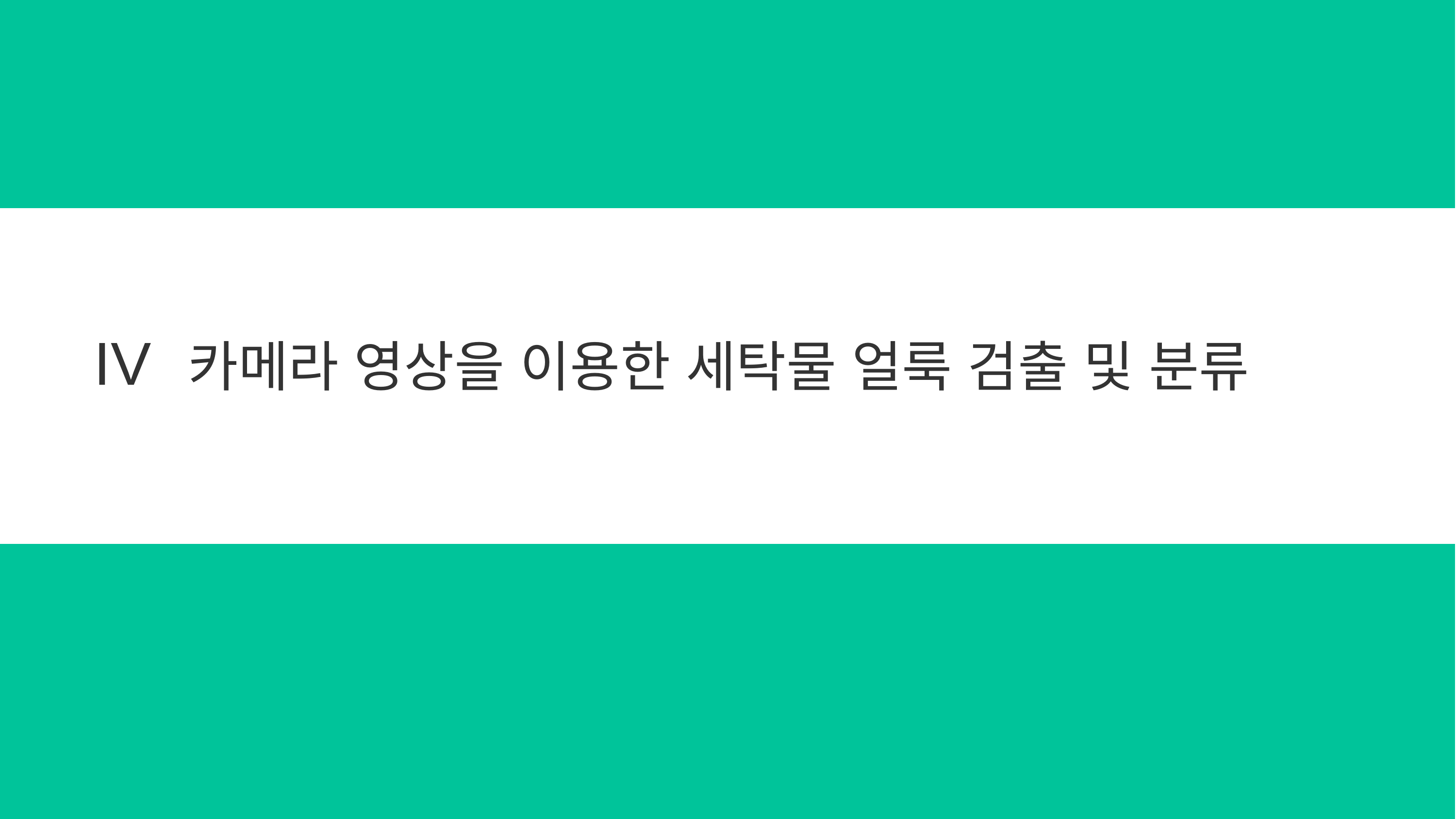

IV
카메라 영상을 이용한 세탁물 얼룩 검출 및 분류